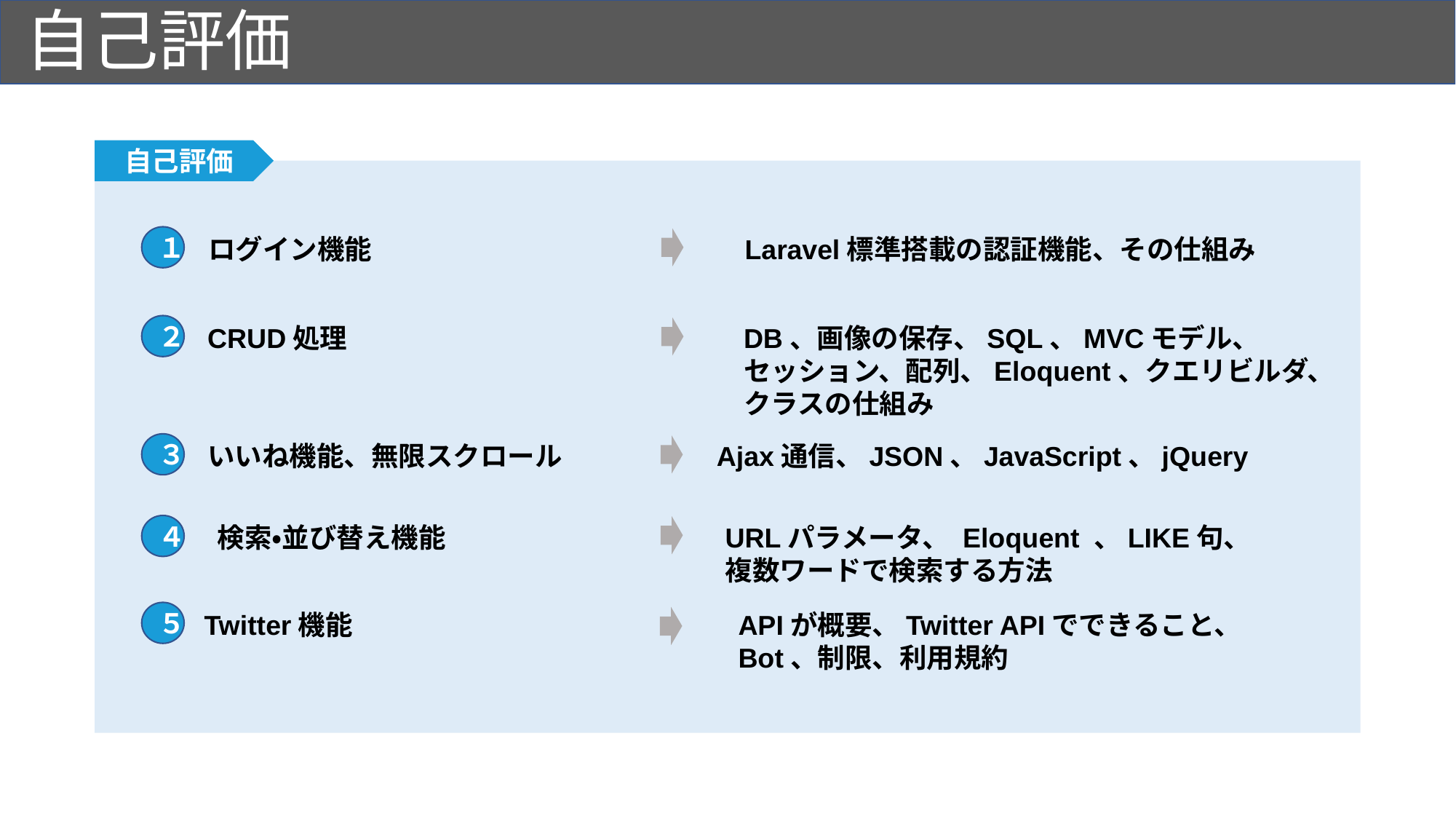

# 自己評価
自己評価

１
ログイン機能
Laravel標準搭載の認証機能、その仕組み

２
CRUD処理
DB、画像の保存、SQL、MVCモデル、
セッション、配列、Eloquent、クエリビルダ、
クラスの仕組み

３
いいね機能、無限スクロール
Ajax通信、JSON、JavaScript、jQuery

４
検索・並び替え機能
URLパラメータ、 Eloquent 、LIKE句、
複数ワードで検索する方法

５
Twitter機能
APIが概要、Twitter APIでできること、
Bot、制限、利用規約